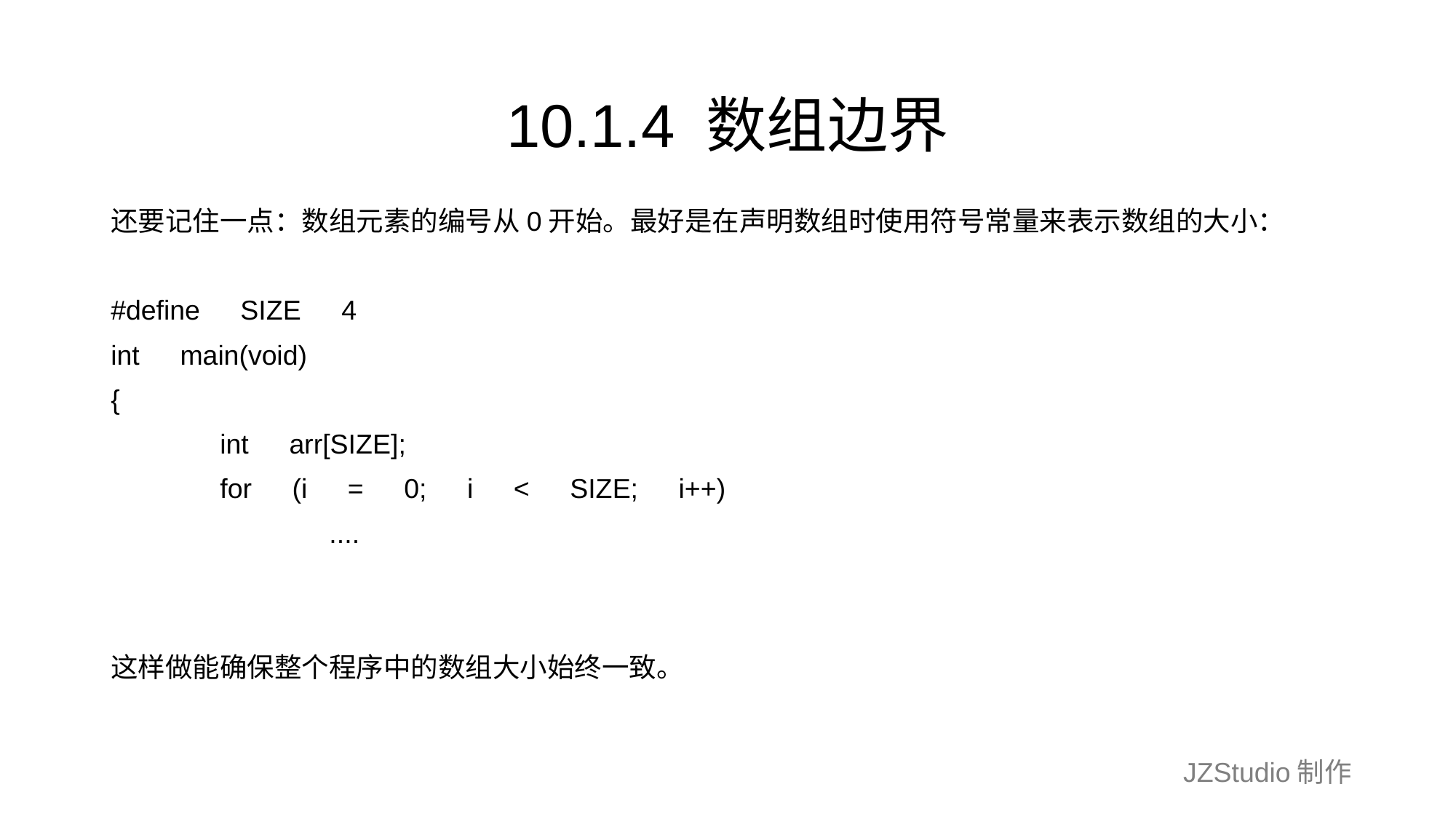

# 10.1.4 数组边界
还要记住一点：数组元素的编号从0开始。最好是在声明数组时使用符号常量来表示数组的大小：

#define　SIZE　4
int　main(void)
{
	int　arr[SIZE];
	for　(i　=　0;　i　<　SIZE;　i++)
		....

这样做能确保整个程序中的数组大小始终一致。